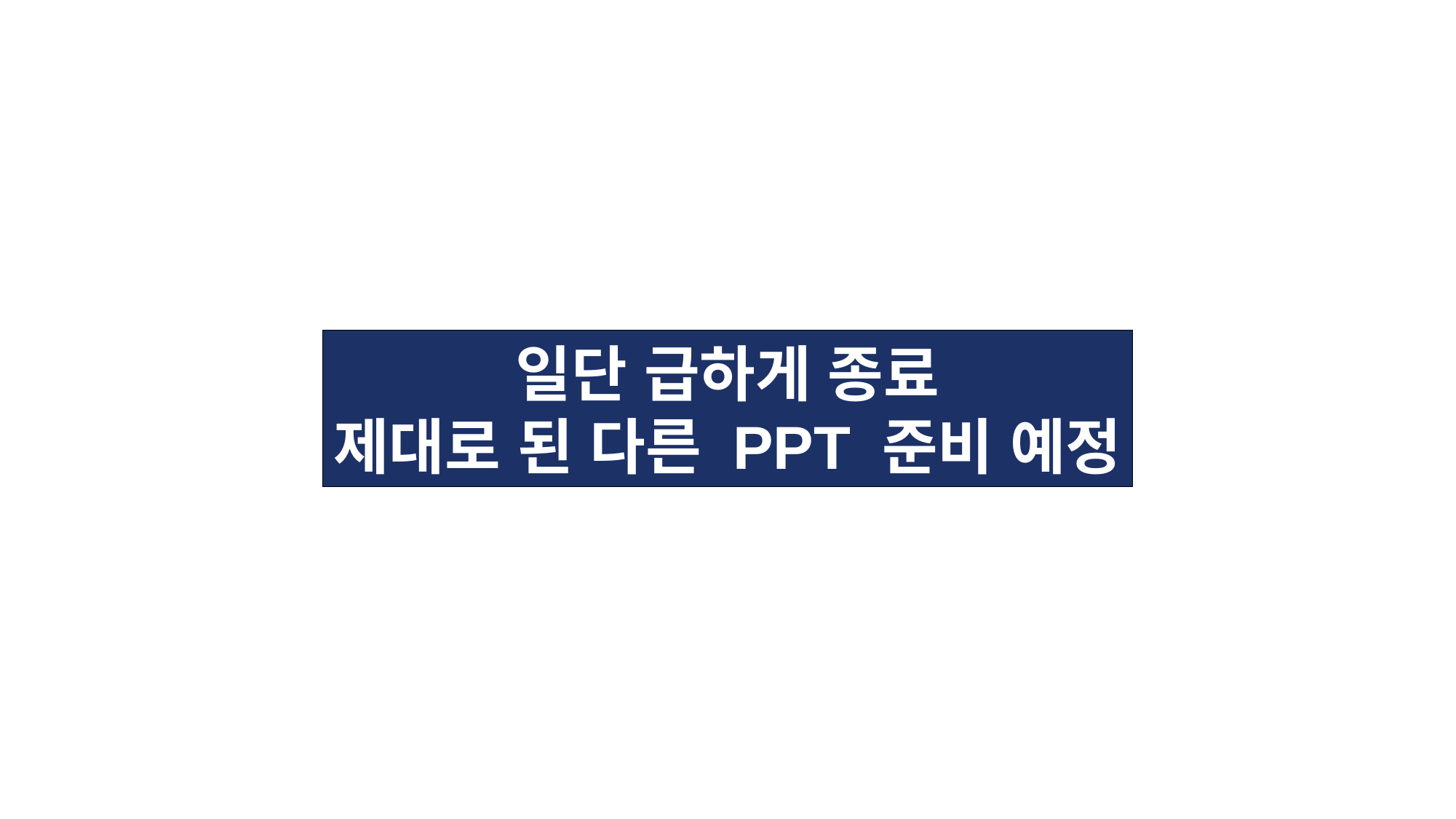

일단 급하게 종료
제대로 된 다른 PPT 준비 예정